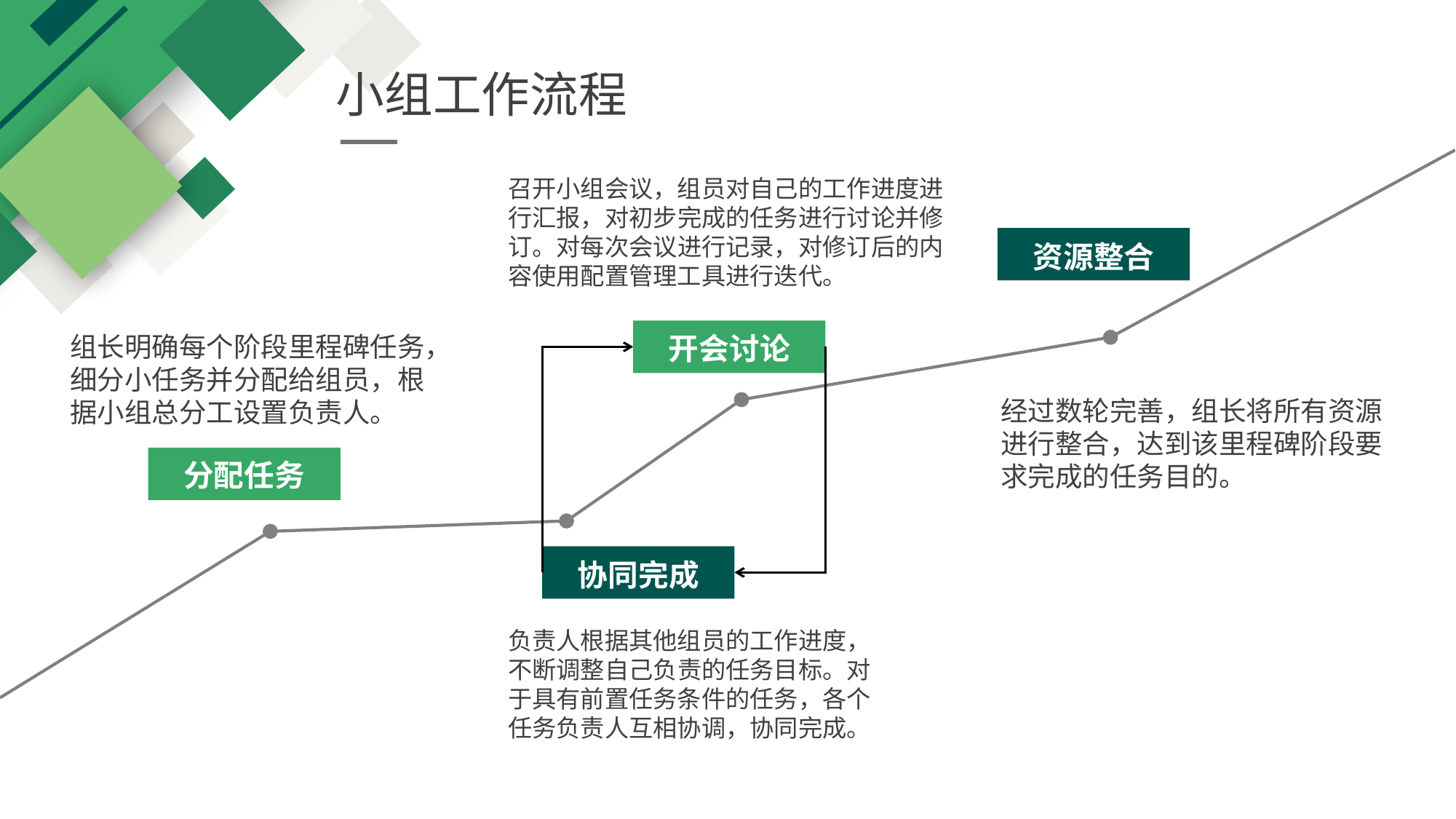

小组工作流程
召开小组会议，组员对自己的工作进度进行汇报，对初步完成的任务进行讨论并修订。对每次会议进行记录，对修订后的内容使用配置管理工具进行迭代。

资源整合

开会讨论
组长明确每个阶段里程碑任务，细分小任务并分配给组员，根据小组总分工设置负责人。
经过数轮完善，组长将所有资源进行整合，达到该里程碑阶段要求完成的任务目的。

分配任务

协同完成
负责人根据其他组员的工作进度，不断调整自己负责的任务目标。对于具有前置任务条件的任务，各个任务负责人互相协调，协同完成。